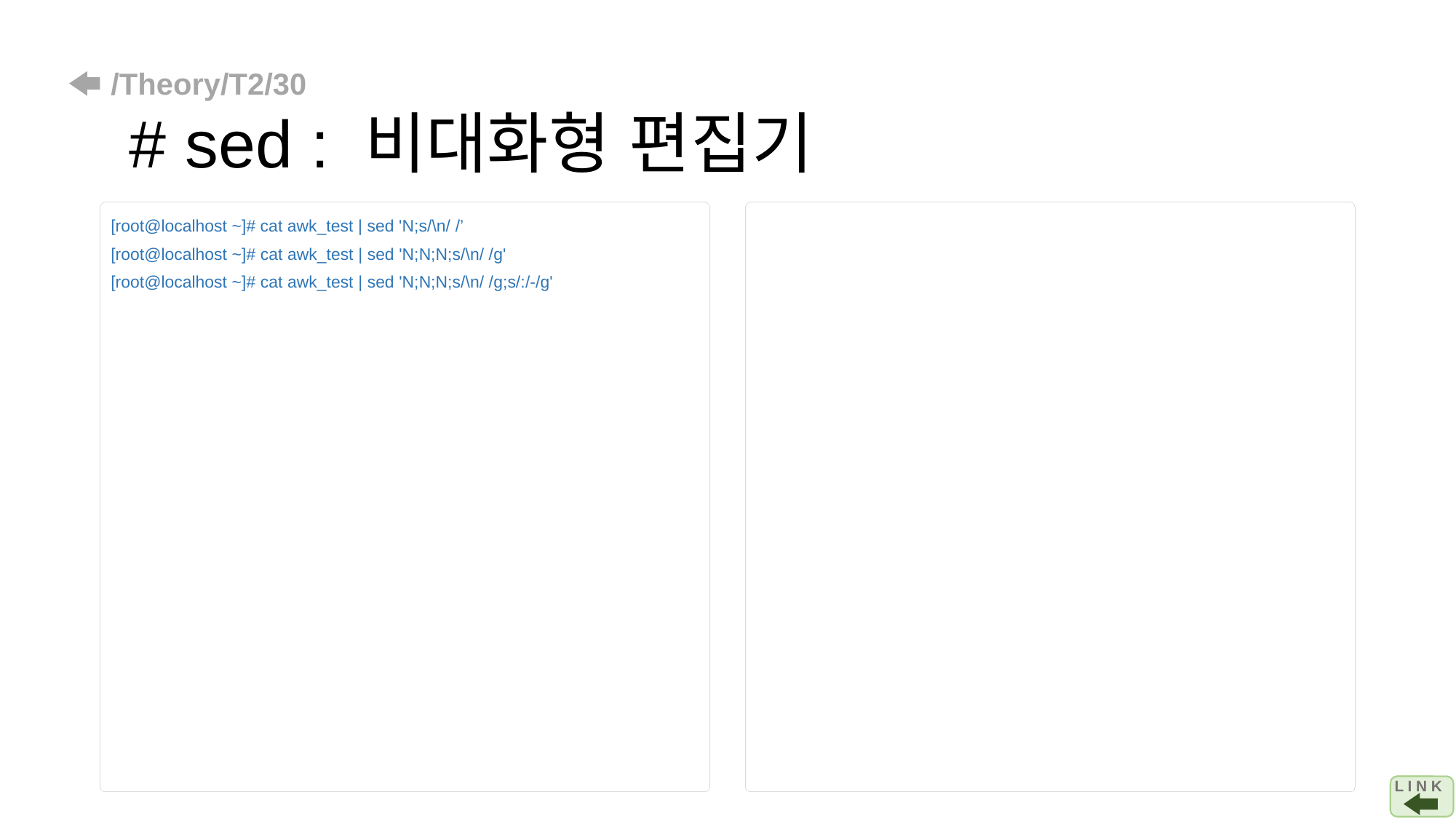

# /Theory/T2/30 # sed : 비대화형 편집기

[root@localhost ~]# cat awk_test | sed 'N;s/\n/ /’
[root@localhost ~]# cat awk_test | sed 'N;N;N;s/\n/ /g'
[root@localhost ~]# cat awk_test | sed 'N;N;N;s/\n/ /g;s/:/-/g'

L I N K